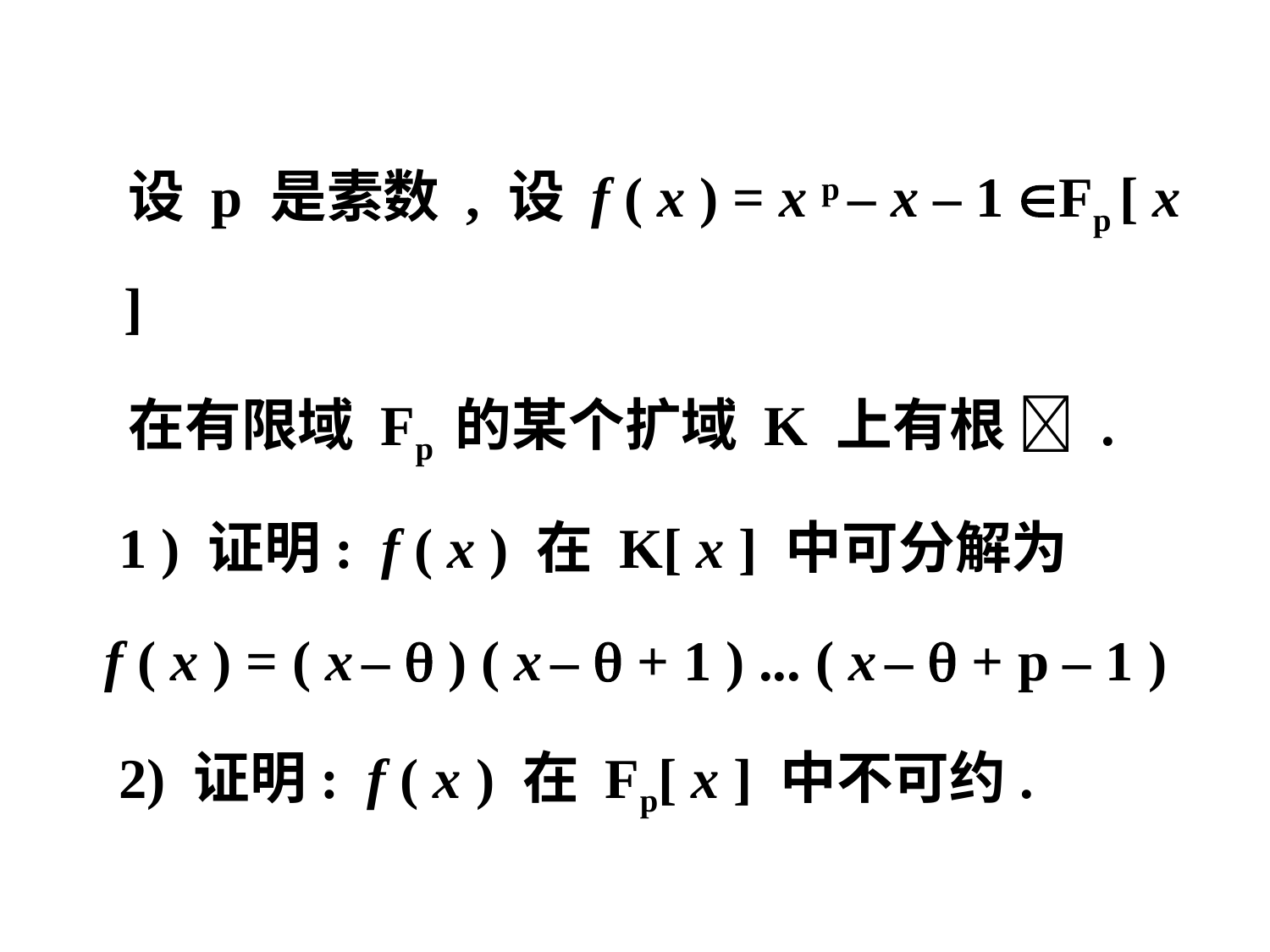

设 p 是素数 , 设 f ( x ) = x p – x – 1 ∈Fp [ x ]
   在有限域 Fp 的某个扩域 K 上有根 θ .
   1 ) 证明:  f ( x ) 在 K[ x ] 中可分解为
  f ( x ) = ( x – θ ) ( x – θ + 1 ) ... ( x – θ + p – 1 )
   2) 证明:  f ( x ) 在 Fp[ x ] 中不可约.